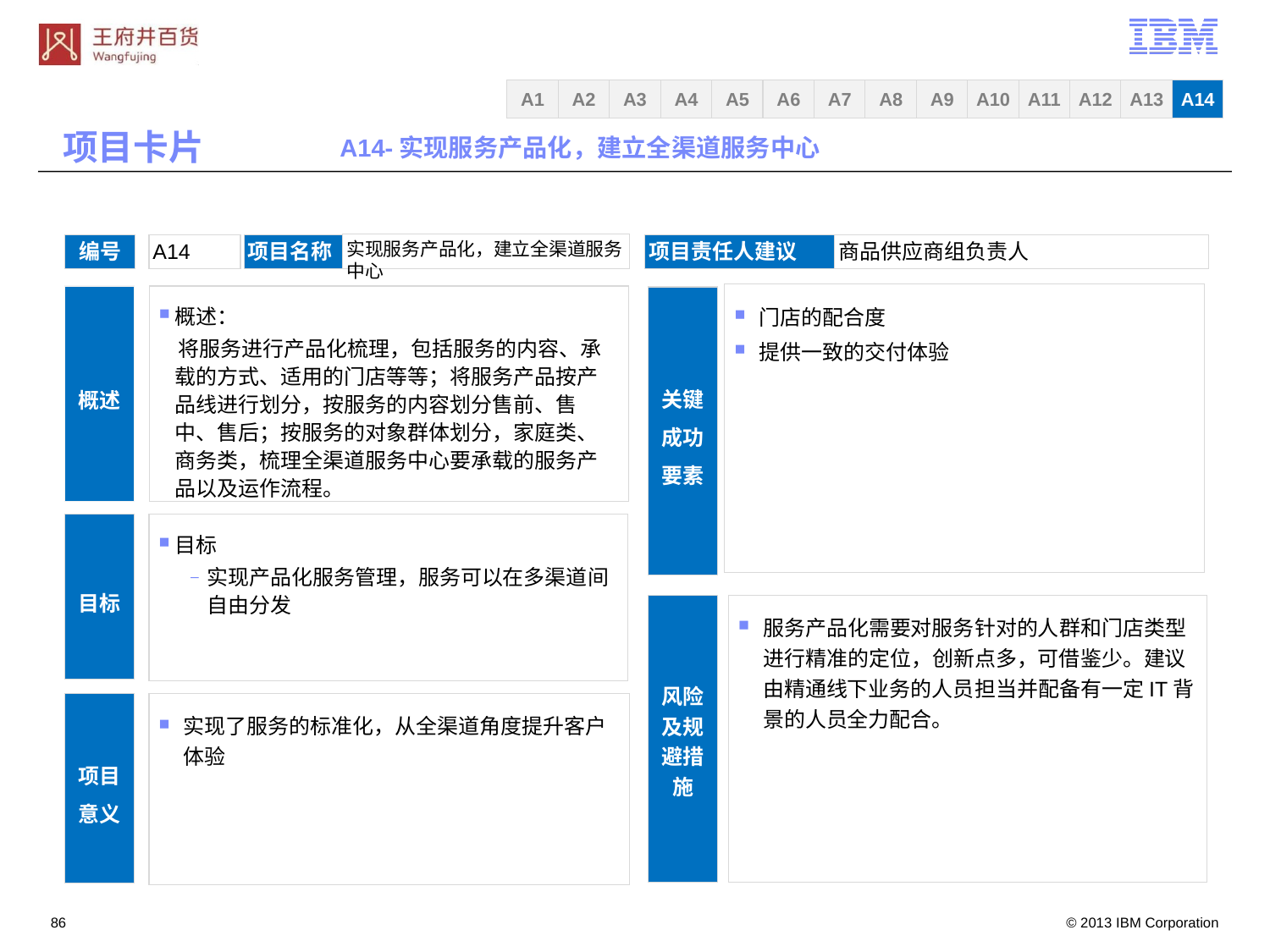

A3
A4
A5
A6
A7
A8
A9
A10
A11
A12
A13
A14
A1
A2
项目卡片
A14-实现服务产品化，建立全渠道服务中心
实现服务产品化，建立全渠道服务中心
编号
A14
项目名称
项目责任人建议
商品供应商组负责人
门店的配合度
提供一致的交付体验
概述
概述：
   将服务进行产品化梳理，包括服务的内容、承载的方式、适用的门店等等；将服务产品按产品线进行划分，按服务的内容划分售前、售中、售后；按服务的对象群体划分，家庭类、商务类，梳理全渠道服务中心要承载的服务产品以及运作流程。

关键成功要素
目标
实现产品化服务管理，服务可以在多渠道间自由分发
目标
风险及规避措施
服务产品化需要对服务针对的人群和门店类型进行精准的定位，创新点多，可借鉴少。建议由精通线下业务的人员担当并配备有一定IT背景的人员全力配合。
实现了服务的标准化，从全渠道角度提升客户体验
项目意义
86